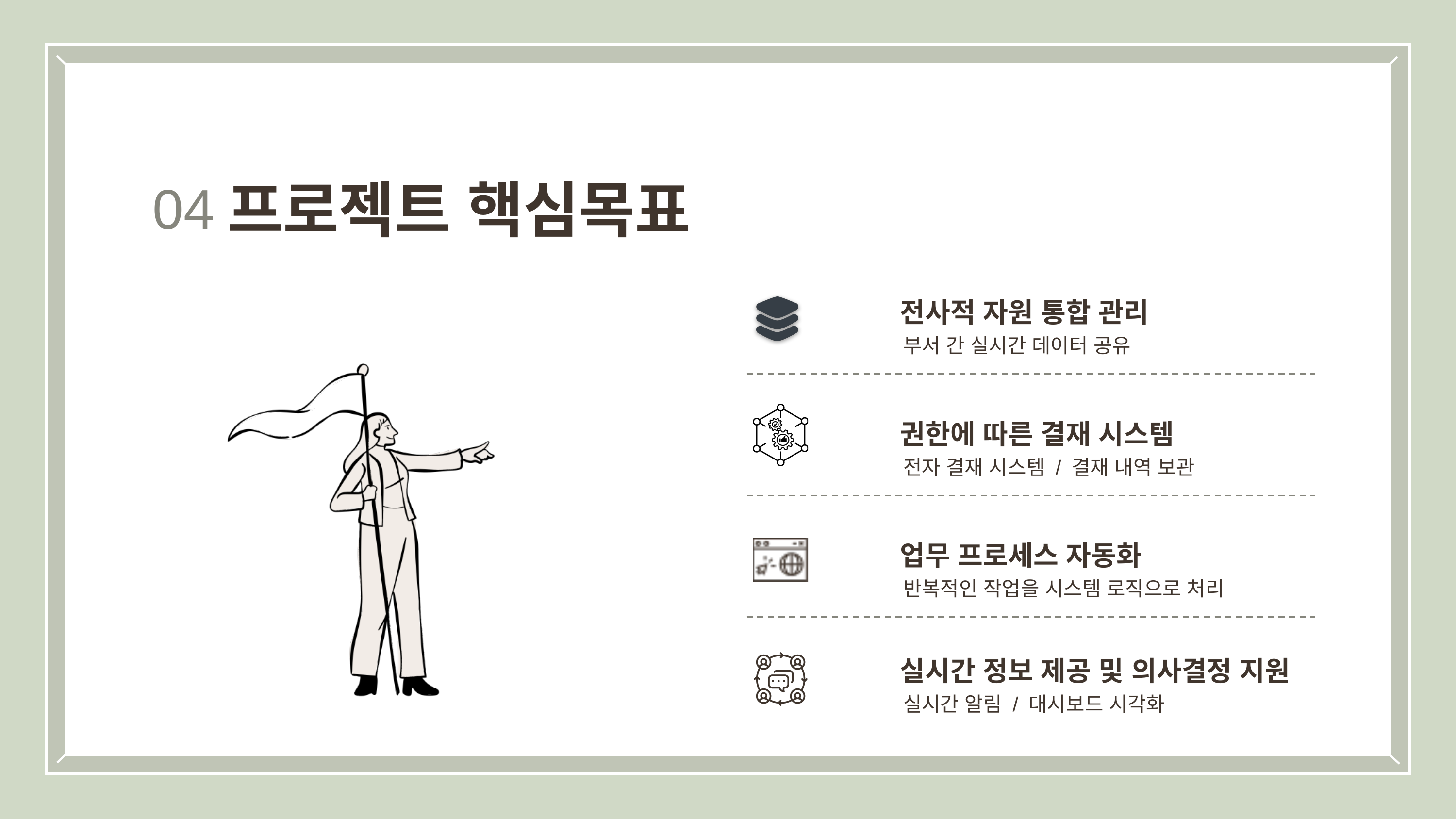

프로젝트 핵심목표
04
전사적 자원 통합 관리

부서 간 실시간 데이터 공유

권한에 따른 결재 시스템

전자 결재 시스템 / 결재 내역 보관
업무 프로세스 자동화

반복적인 작업을 시스템 로직으로 처리
실시간 정보 제공 및 의사결정 지원

실시간 알림 / 대시보드 시각화